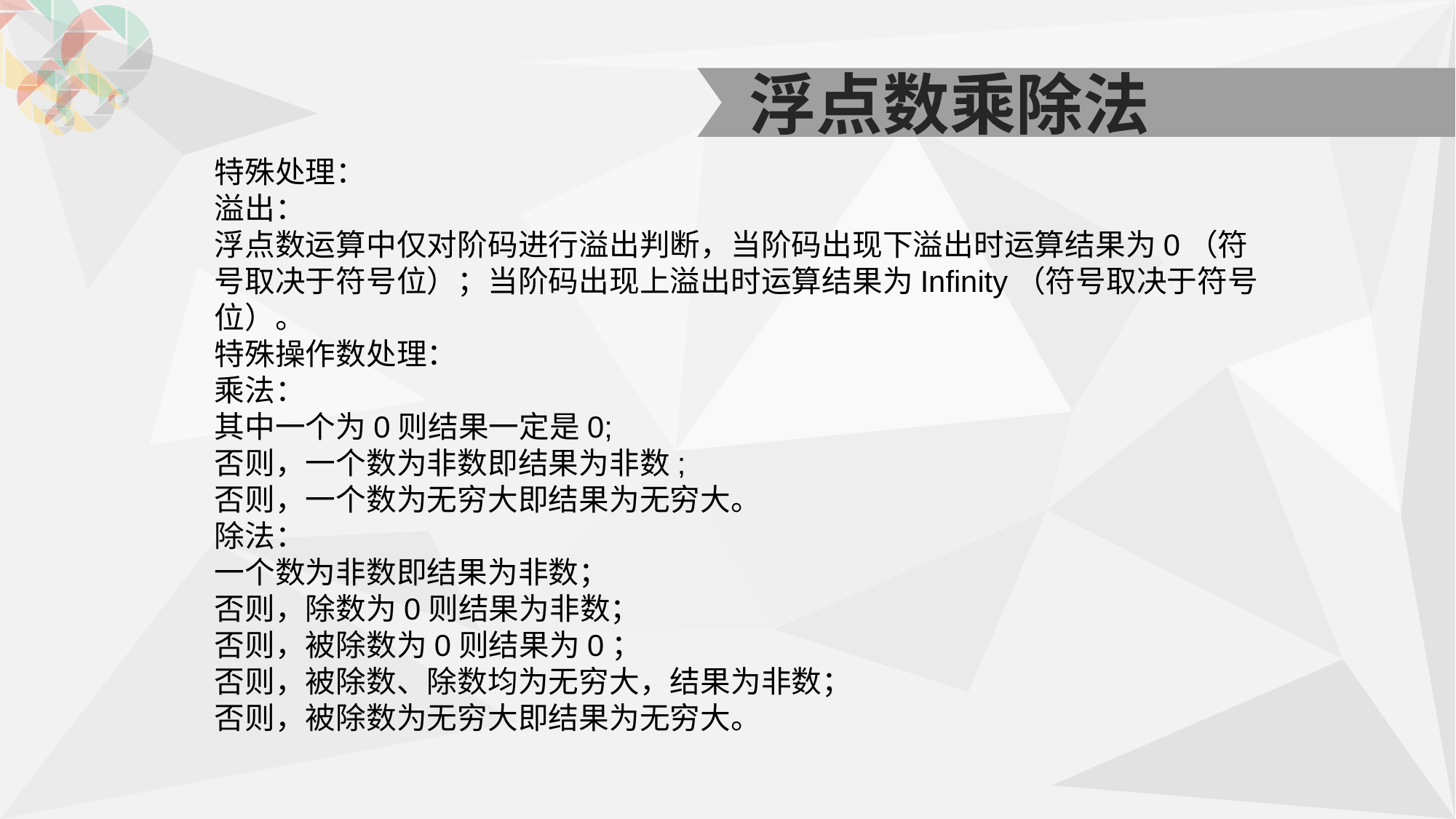

浮点数乘除法

特殊处理：
溢出：
浮点数运算中仅对阶码进行溢出判断，当阶码出现下溢出时运算结果为0（符号取决于符号位）；当阶码出现上溢出时运算结果为Infinity（符号取决于符号位）。
特殊操作数处理：
乘法：
其中一个为0则结果一定是0;
否则，一个数为非数即结果为非数;
否则，一个数为无穷大即结果为无穷大。
除法：
一个数为非数即结果为非数；
否则，除数为0则结果为非数；
否则，被除数为0则结果为0；
否则，被除数、除数均为无穷大，结果为非数；
否则，被除数为无穷大即结果为无穷大。